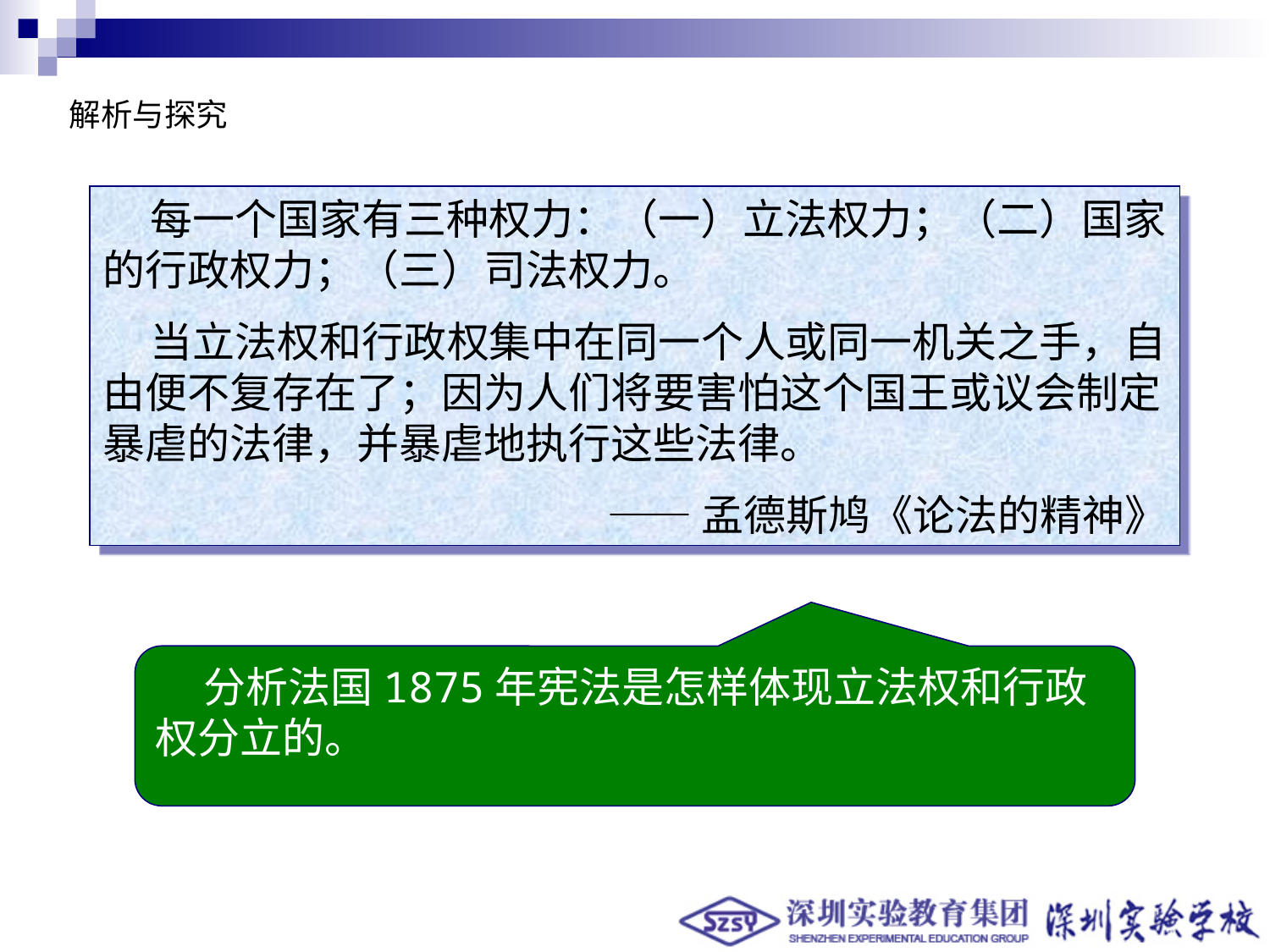

解析与探究
    每一个国家有三种权力：（一）立法权力；（二）国家的行政权力；（三）司法权力。
    当立法权和行政权集中在同一个人或同一机关之手，自由便不复存在了；因为人们将要害怕这个国王或议会制定暴虐的法律，并暴虐地执行这些法律。
——孟德斯鸠《论法的精神》
    分析法国1875年宪法是怎样体现立法权和行政权分立的。